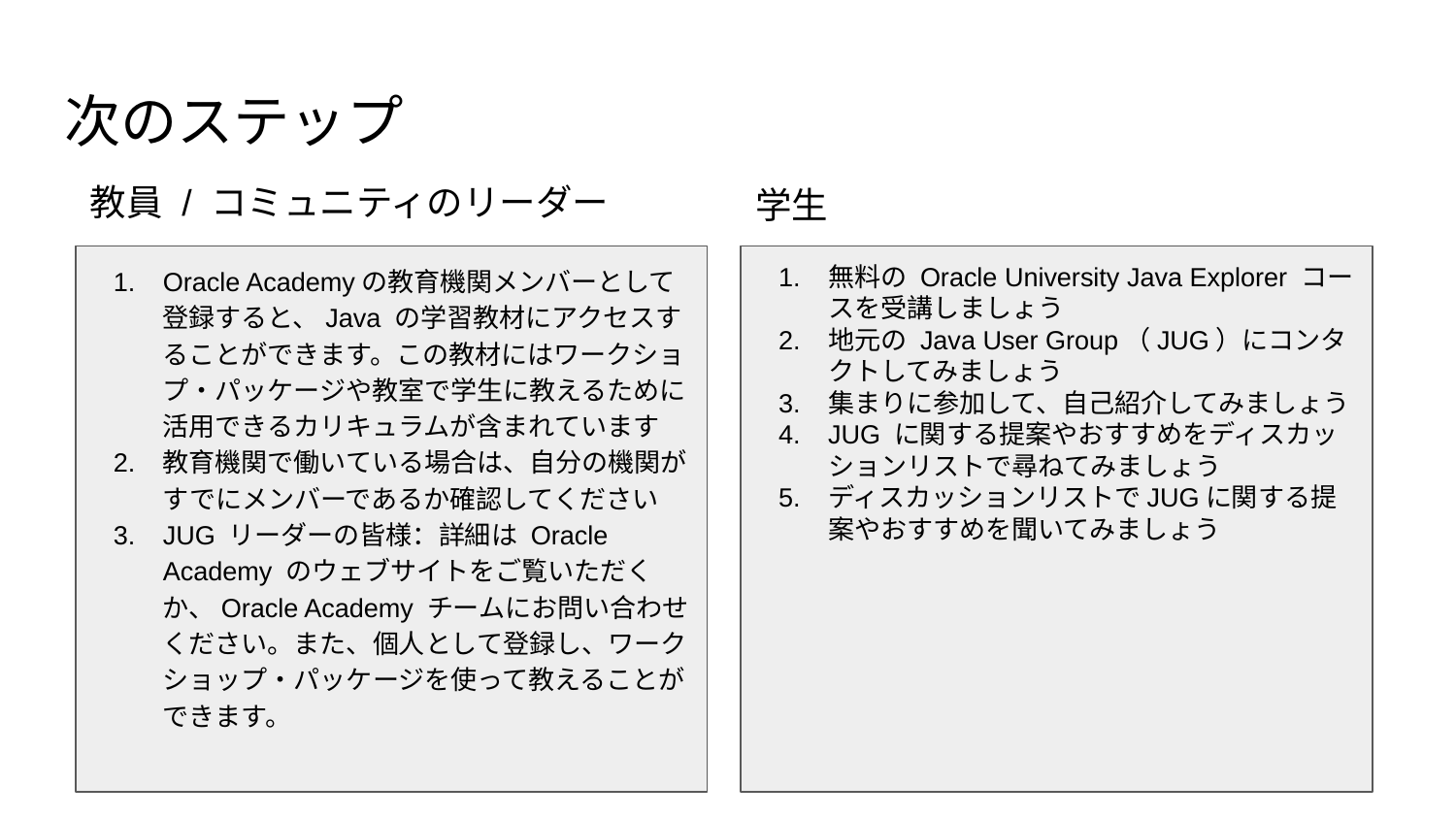

# 次のステップ
教員 / コミュニティのリーダー
学生
Oracle Academyの教育機関メンバーとして登録すると、Java の学習教材にアクセスすることができます。この教材にはワークショプ・パッケージや教室で学生に教えるために活用できるカリキュラムが含まれています
教育機関で働いている場合は、自分の機関がすでにメンバーであるか確認してください
JUG リーダーの皆様：詳細は Oracle Academy のウェブサイトをご覧いただくか、Oracle Academy チームにお問い合わせください。また、個人として登録し、ワークショップ・パッケージを使って教えることができます。
無料の Oracle University Java Explorer コースを受講しましょう
地元の Java User Group（JUG）にコンタクトしてみましょう
集まりに参加して、自己紹介してみましょう
JUG に関する提案やおすすめをディスカッションリストで尋ねてみましょう
ディスカッションリストでJUGに関する提案やおすすめを聞いてみましょう